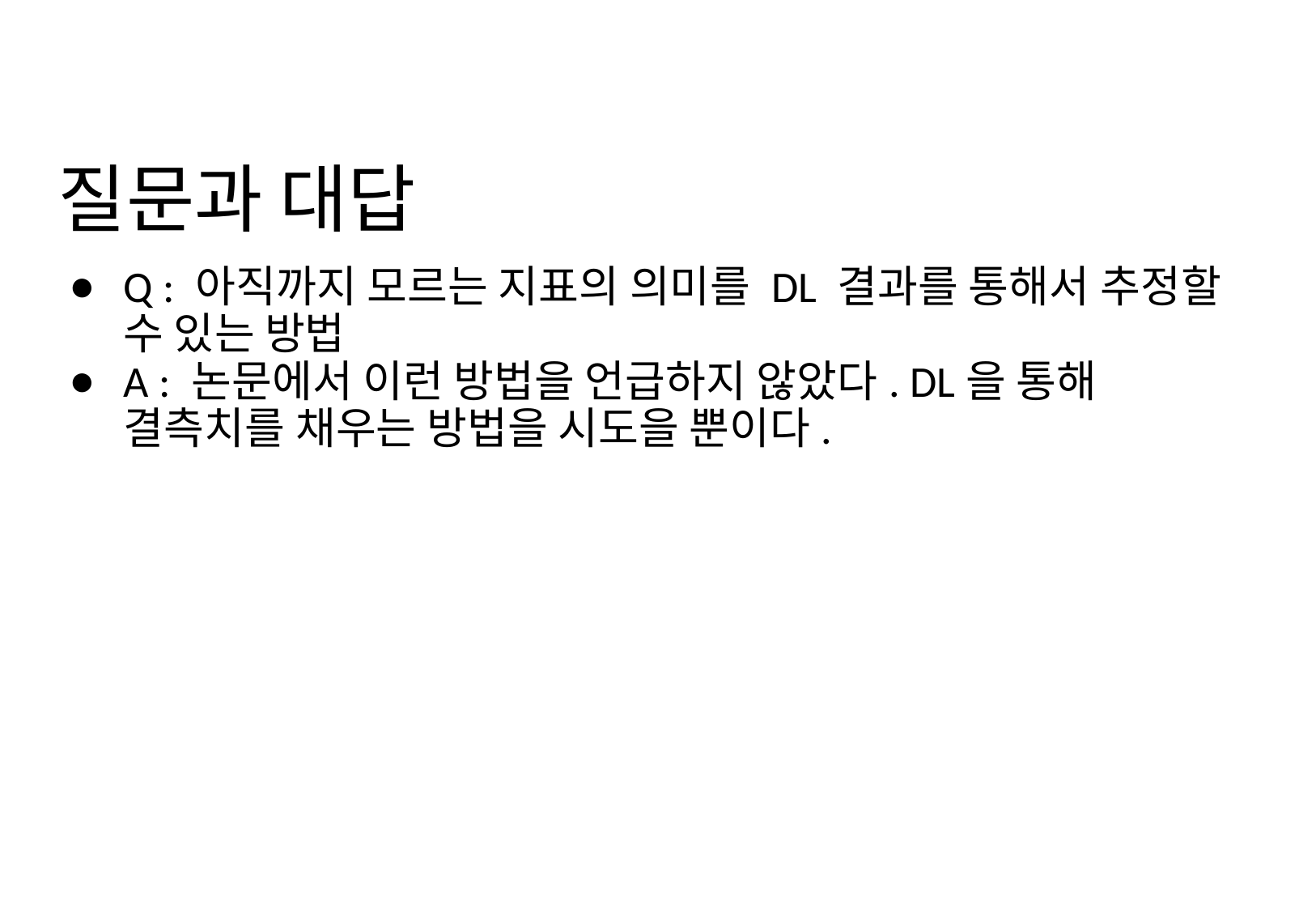

# 질문과 대답
Q : 아직까지 모르는 지표의 의미를 DL 결과를 통해서 추정할 수 있는 방법
A : 논문에서 이런 방법을 언급하지 않았다. DL을 통해 결측치를 채우는 방법을 시도을 뿐이다.